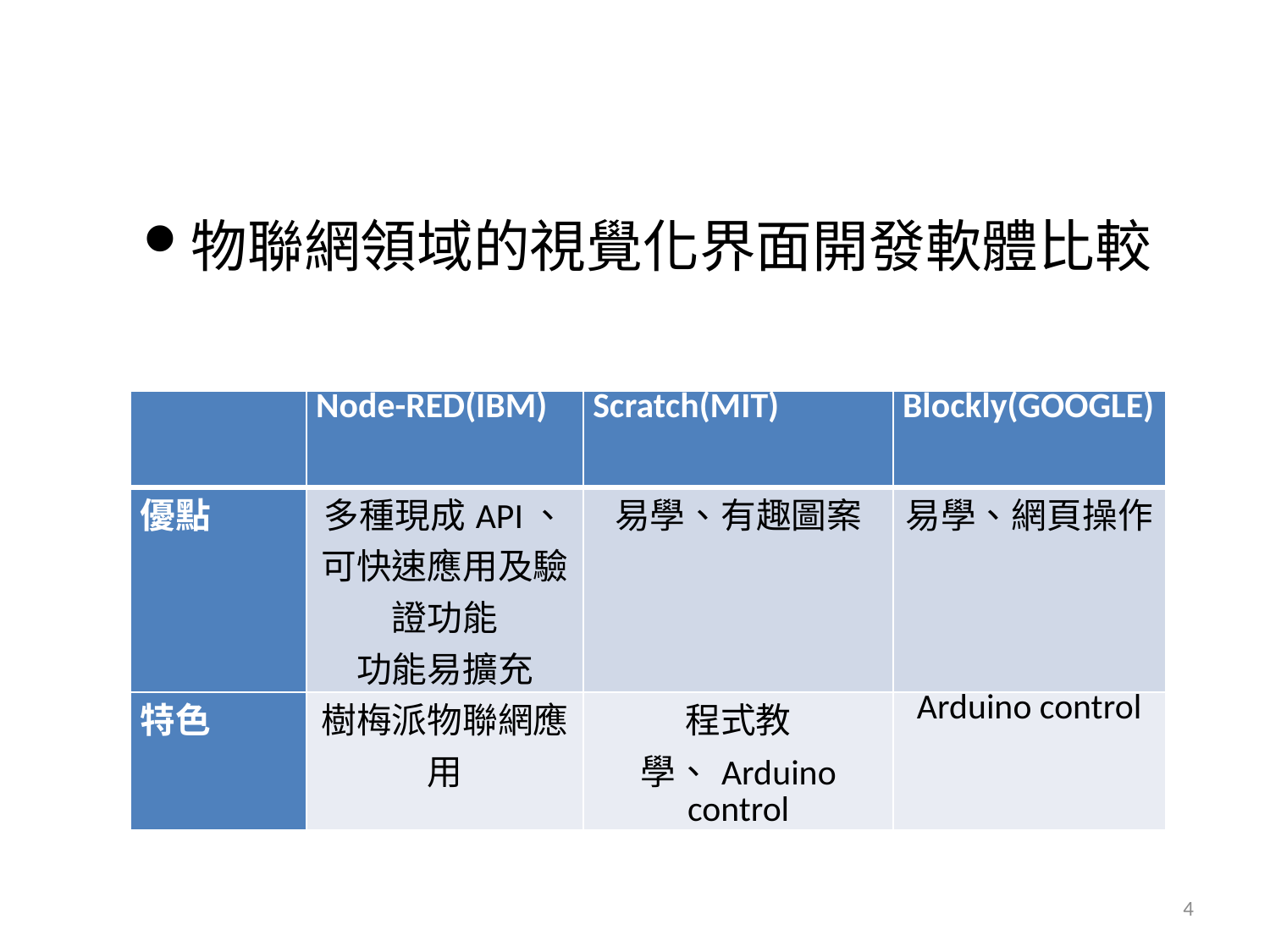

#
物聯網領域的視覺化界面開發軟體比較
|  | Node-RED(IBM) | Scratch(MIT) | Blockly(GOOGLE) |
| --- | --- | --- | --- |
| 優點 | 多種現成API、可快速應用及驗證功能 功能易擴充 | 易學、有趣圖案 | 易學、網頁操作 |
| 特色 | 樹梅派物聯網應用 | 程式教學、Arduino control | Arduino control |
4